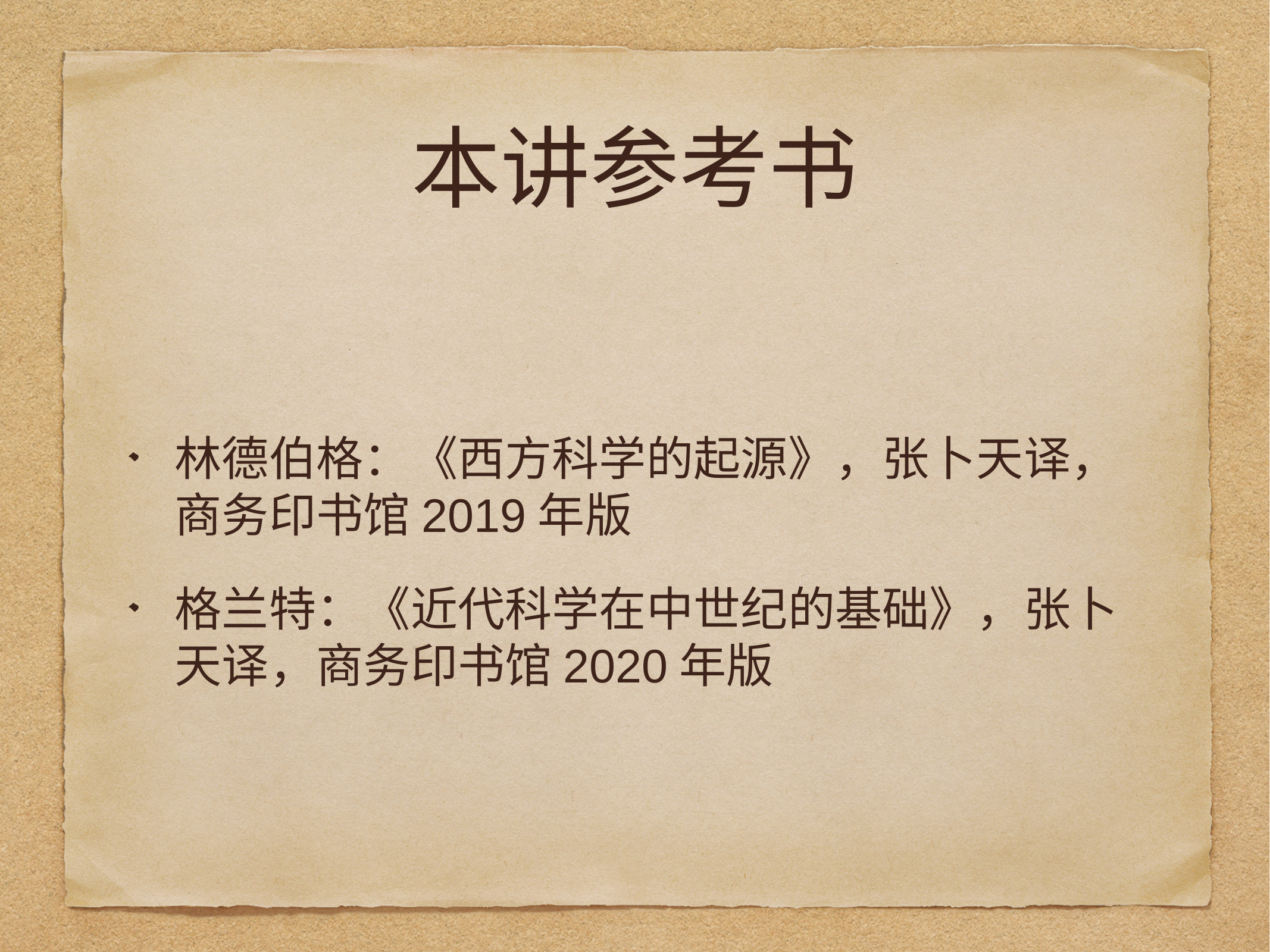

# 本讲参考书
林德伯格：《西方科学的起源》，张卜天译，商务印书馆2019年版
格兰特：《近代科学在中世纪的基础》，张卜天译，商务印书馆2020年版